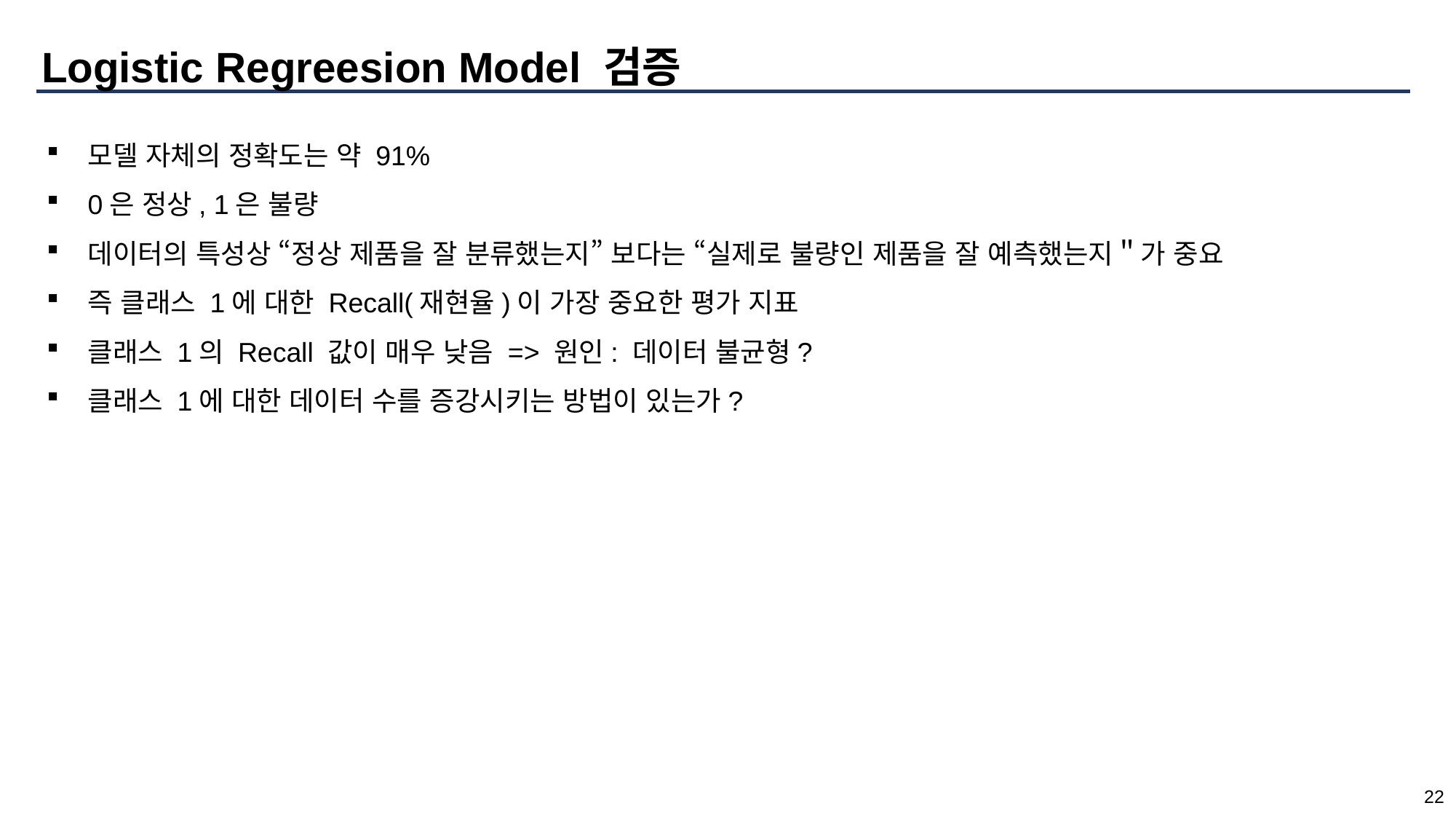

Logistic Regreesion Model 검증
모델 자체의 정확도는 약 91%
0은 정상, 1은 불량
데이터의 특성상 “정상 제품을 잘 분류했는지” 보다는 “실제로 불량인 제품을 잘 예측했는지＂가 중요
즉 클래스 1에 대한 Recall(재현율)이 가장 중요한 평가 지표
클래스 1의 Recall 값이 매우 낮음 => 원인: 데이터 불균형?
클래스 1에 대한 데이터 수를 증강시키는 방법이 있는가?
22